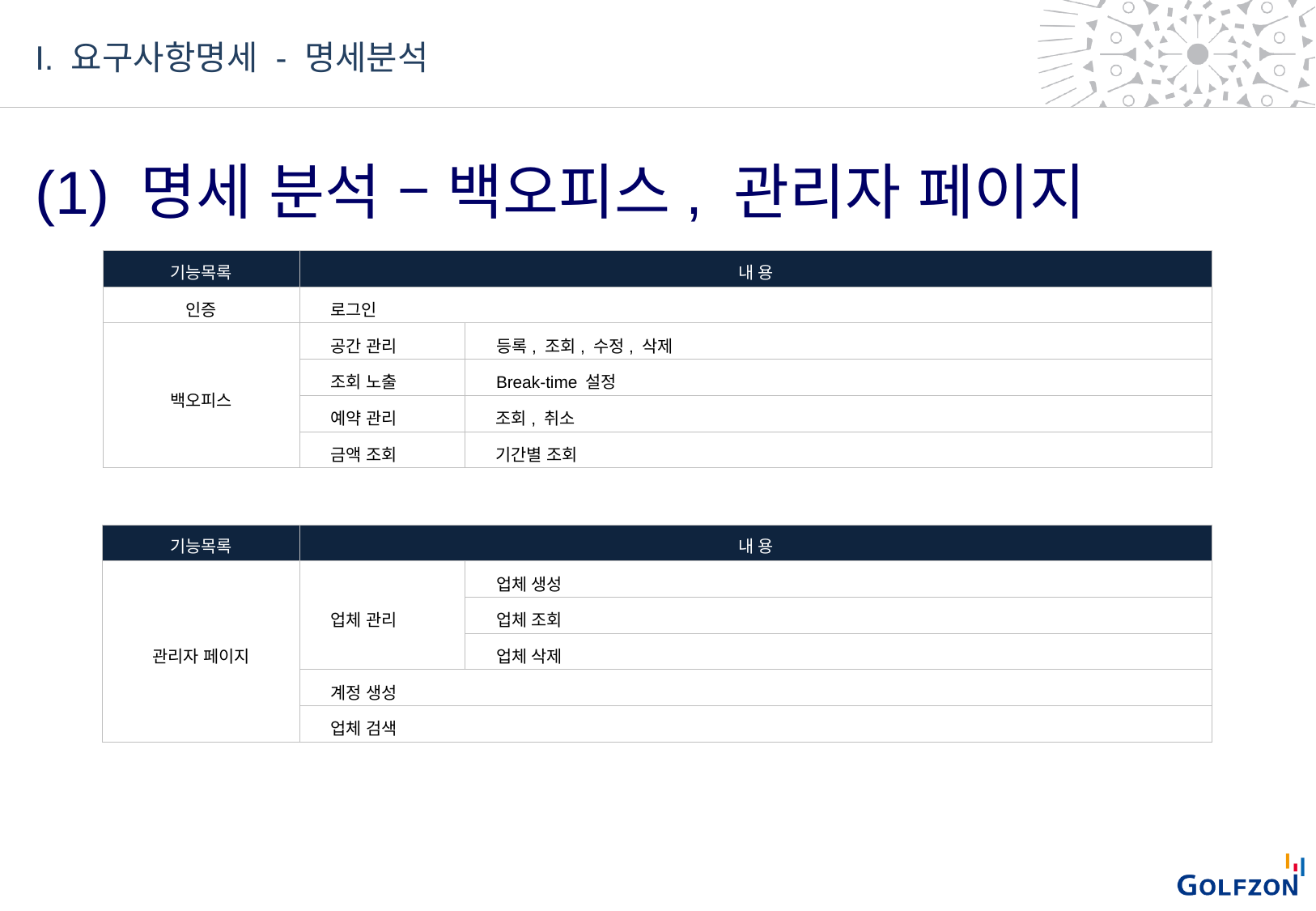

I. 요구사항명세 - 명세분석
(1) 명세 분석 – 백오피스, 관리자 페이지
| 기능목록 | 내 용 |  |
| --- | --- | --- |
| 인증 | 로그인 |  |
| 백오피스 | 공간 관리 | 등록, 조회, 수정, 삭제 |
|  | 조회 노출 | Break-time 설정 |
|  | 예약 관리 | 조회, 취소 |
|  | 금액 조회 | 기간별 조회 |
| 기능목록 | 내 용 |  |
| --- | --- | --- |
| 관리자 페이지 | 업체 관리 | 업체 생성 |
|  |  | 업체 조회 |
|  |  | 업체 삭제 |
|  | 계정 생성 |  |
|  | 업체 검색 |  |